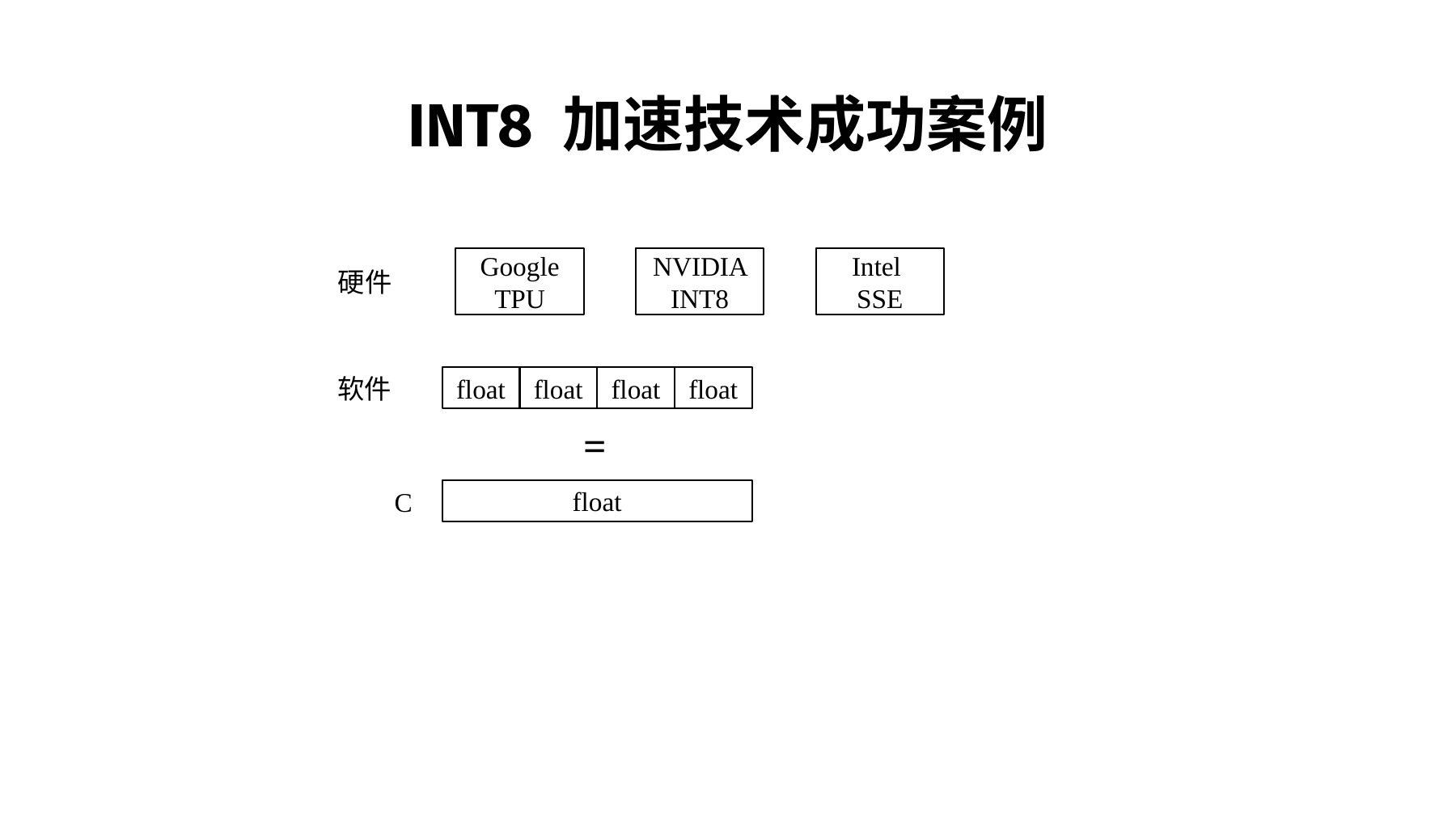

# INT8 加速技术成功案例
Google TPU
NVIDIA INT8
Intel
SSE
硬件
软件
float
float
float
float
=
float
C